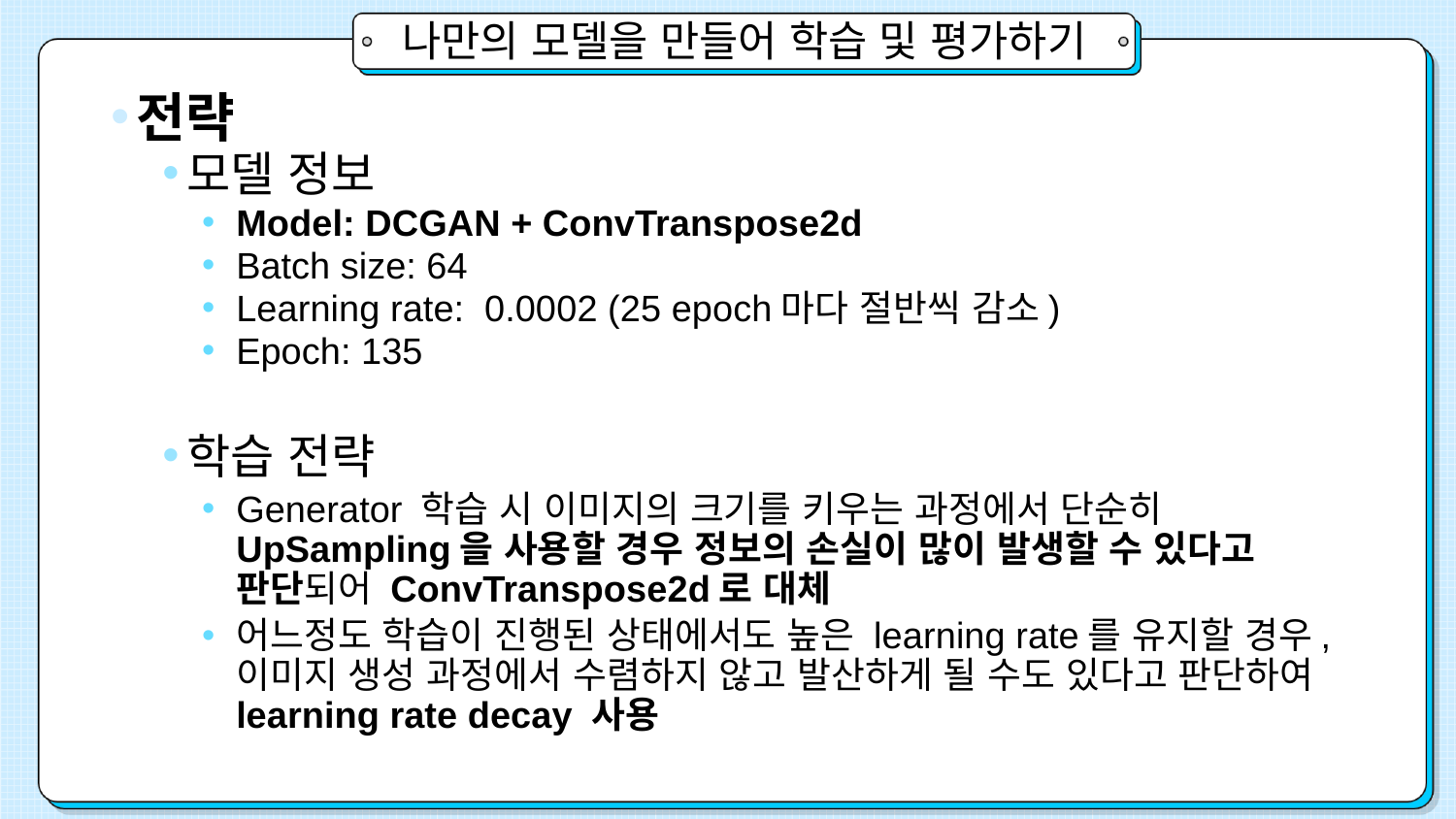

# 나만의 모델을 만들어 학습 및 평가하기
전략
모델 정보
Model: DCGAN + ConvTranspose2d
Batch size: 64
Learning rate:  0.0002 (25 epoch마다 절반씩 감소)
Epoch: 135

학습 전략
Generator 학습 시 이미지의 크기를 키우는 과정에서 단순히 UpSampling을 사용할 경우 정보의 손실이 많이 발생할 수 있다고 판단되어 ConvTranspose2d로 대체
어느정도 학습이 진행된 상태에서도 높은 learning rate를 유지할 경우, 이미지 생성 과정에서 수렴하지 않고 발산하게 될 수도 있다고 판단하여 learning rate decay 사용